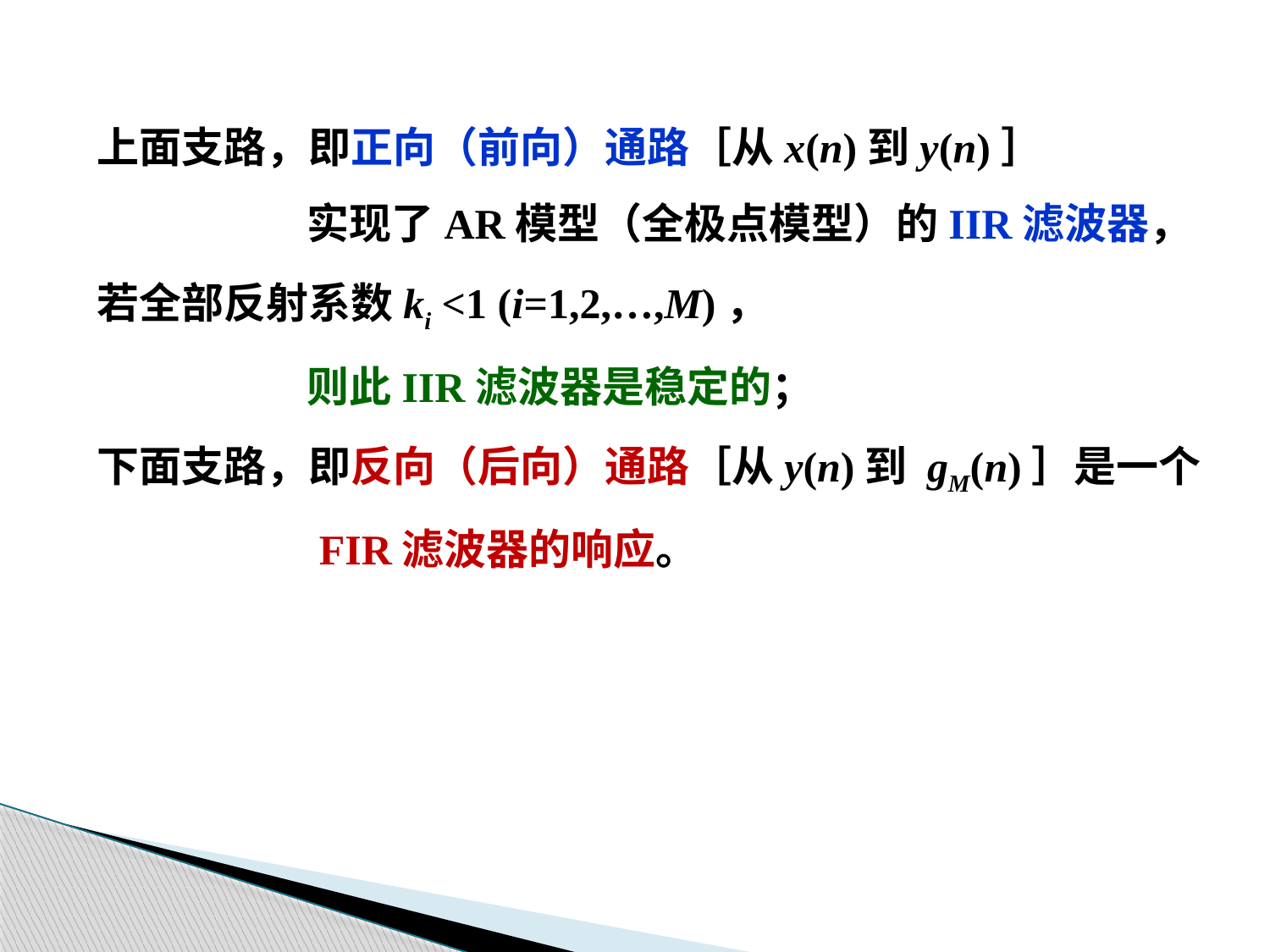

上面支路，即正向（前向）通路［从x(n)到y(n)］
                     实现了AR模型（全极点模型）的IIR滤波器，
若全部反射系数ki <1 (i=1,2,…,M)，
                     则此IIR滤波器是稳定的；
下面支路，即反向（后向）通路［从y(n)到 gM(n)］是一个
                     FIR滤波器的响应。